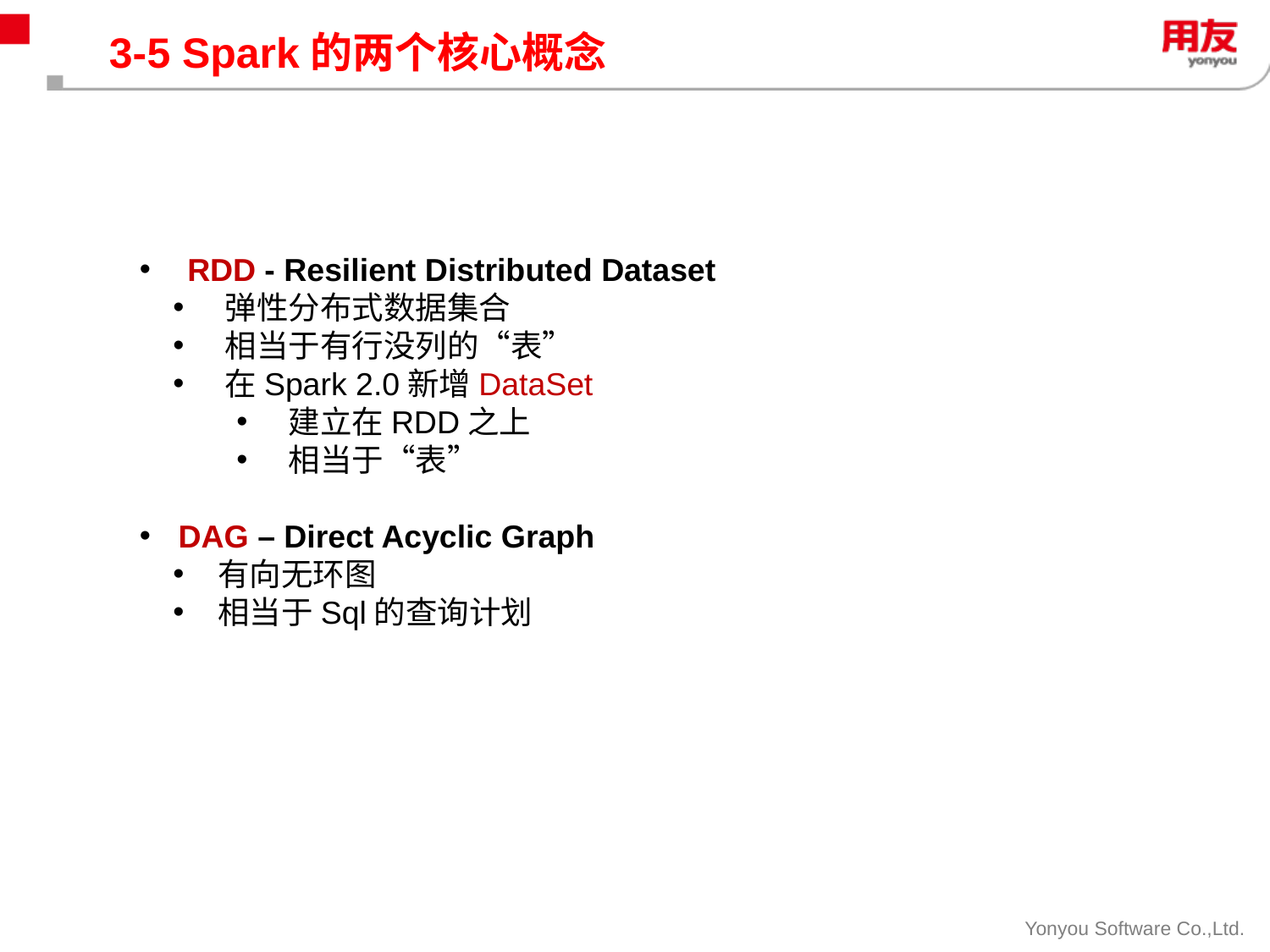

# 3-5 Spark的两个核心概念
  RDD - Resilient Distributed Dataset
  弹性分布式数据集合
  相当于有行没列的“表”
  在Spark 2.0新增DataSet
  建立在RDD之上
  相当于“表”

 DAG – Direct Acyclic Graph
 有向无环图
 相当于Sql的查询计划